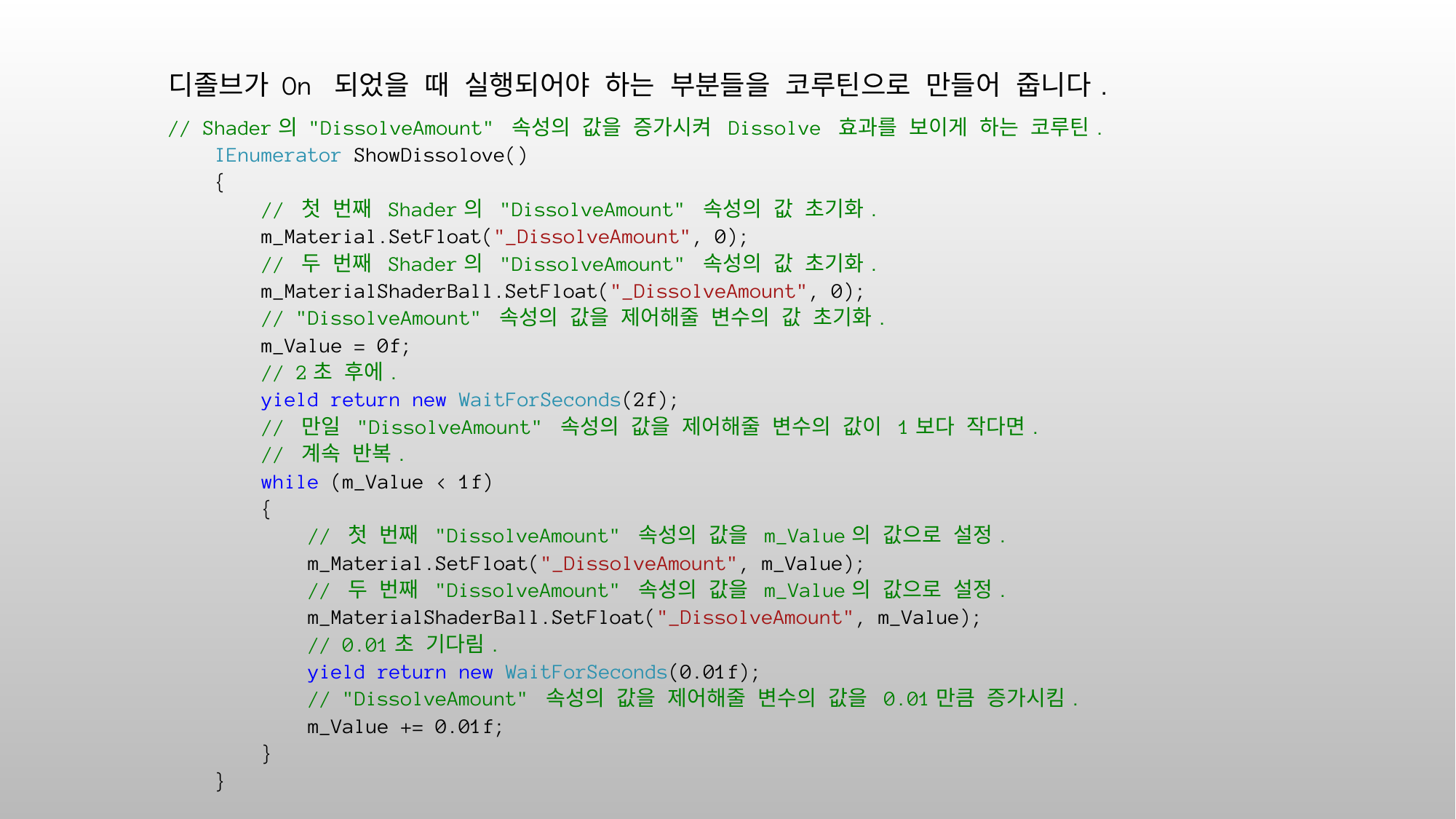

디졸브가 On 되었을 때 실행되어야 하는 부분들을 코루틴으로 만들어 줍니다.
// Shader의 "DissolveAmount" 속성의 값을 증가시켜 Dissolve 효과를 보이게 하는 코루틴.
    IEnumerator ShowDissolove()
    {
        // 첫 번째 Shader의 "DissolveAmount" 속성의 값 초기화.
        m_Material.SetFloat("_DissolveAmount", 0);
        // 두 번째 Shader의 "DissolveAmount" 속성의 값 초기화.
        m_MaterialShaderBall.SetFloat("_DissolveAmount", 0);
        // "DissolveAmount" 속성의 값을 제어해줄 변수의 값 초기화.
        m_Value = 0f;
        // 2초 후에.
        yield return new WaitForSeconds(2f);
        // 만일 "DissolveAmount" 속성의 값을 제어해줄 변수의 값이 1보다 작다면.
        // 계속 반복.
        while (m_Value < 1f)
        {
            // 첫 번째 "DissolveAmount" 속성의 값을 m_Value의 값으로 설정.
            m_Material.SetFloat("_DissolveAmount", m_Value);
            // 두 번째 "DissolveAmount" 속성의 값을 m_Value의 값으로 설정.
            m_MaterialShaderBall.SetFloat("_DissolveAmount", m_Value);
            // 0.01초 기다림.
            yield return new WaitForSeconds(0.01f);
            // "DissolveAmount" 속성의 값을 제어해줄 변수의 값을 0.01만큼 증가시킴.
            m_Value += 0.01f;
        }
    }